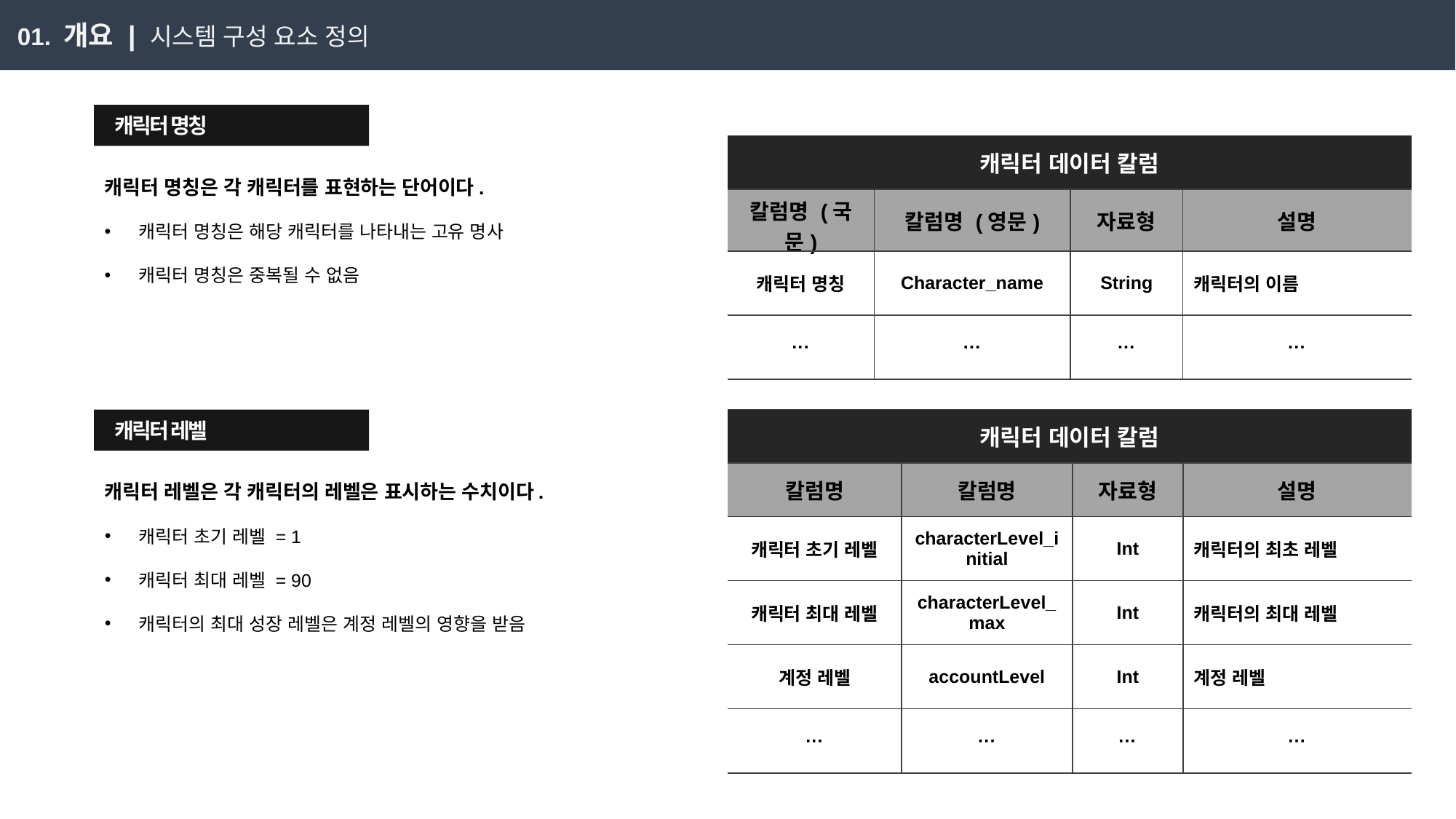

01. 개요 | 시스템 구성 요소 정의
 캐릭터 명칭
| 캐릭터 데이터 칼럼 |  |  |  |
| --- | --- | --- | --- |
| 칼럼명 (국문) | 칼럼명 (영문) | 자료형 | 설명 |
| 캐릭터 명칭 | Character\_name | String | 캐릭터의 이름 |
| ··· | ··· | ··· | ··· |
캐릭터 명칭은 각 캐릭터를 표현하는 단어이다.
캐릭터 명칭은 해당 캐릭터를 나타내는 고유 명사
캐릭터 명칭은 중복될 수 없음
 캐릭터 레벨
| 캐릭터 데이터 칼럼 |  |  |  |
| --- | --- | --- | --- |
| 칼럼명 | 칼럼명 | 자료형 | 설명 |
| 캐릭터 초기 레벨 | characterLevel\_initial | Int | 캐릭터의 최초 레벨 |
| 캐릭터 최대 레벨 | characterLevel\_max | Int | 캐릭터의 최대 레벨 |
| 계정 레벨 | accountLevel | Int | 계정 레벨 |
| ··· | ··· | ··· | ··· |
캐릭터 레벨은 각 캐릭터의 레벨은 표시하는 수치이다.
캐릭터 초기 레벨 = 1
캐릭터 최대 레벨 = 90
캐릭터의 최대 성장 레벨은 계정 레벨의 영향을 받음